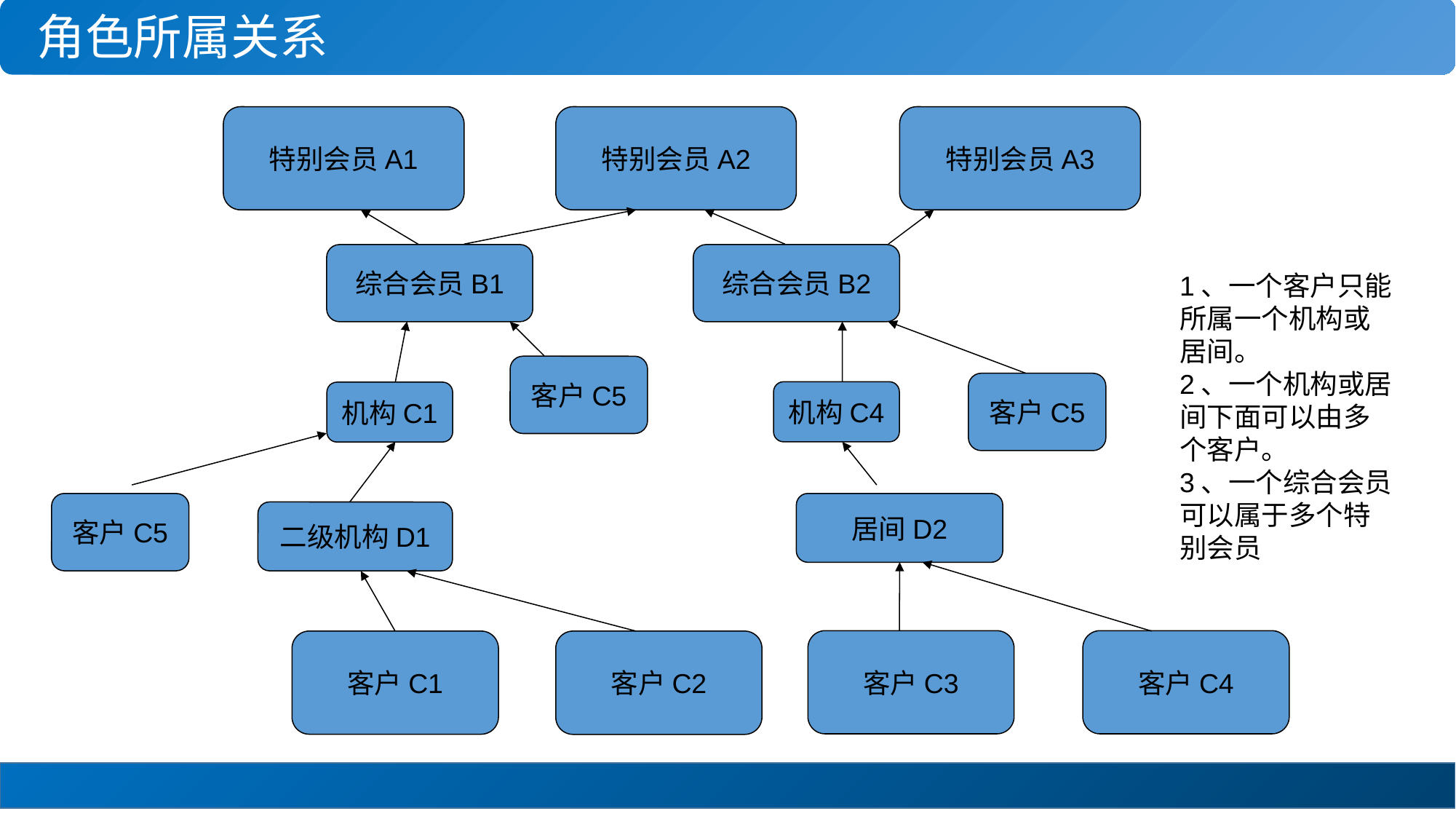

角色所属关系

特别会员A1
特别会员A2
特别会员A3

综合会员B1
综合会员B2
1、一个客户只能所属一个机构或居间。
2、一个机构或居间下面可以由多个客户。
3、一个综合会员可以属于多个特别会员

客户C5
客户C5
机构C4
机构C1

客户C5
居间D2
二级机构D1

客户C3
客户C4
客户C1
客户C2